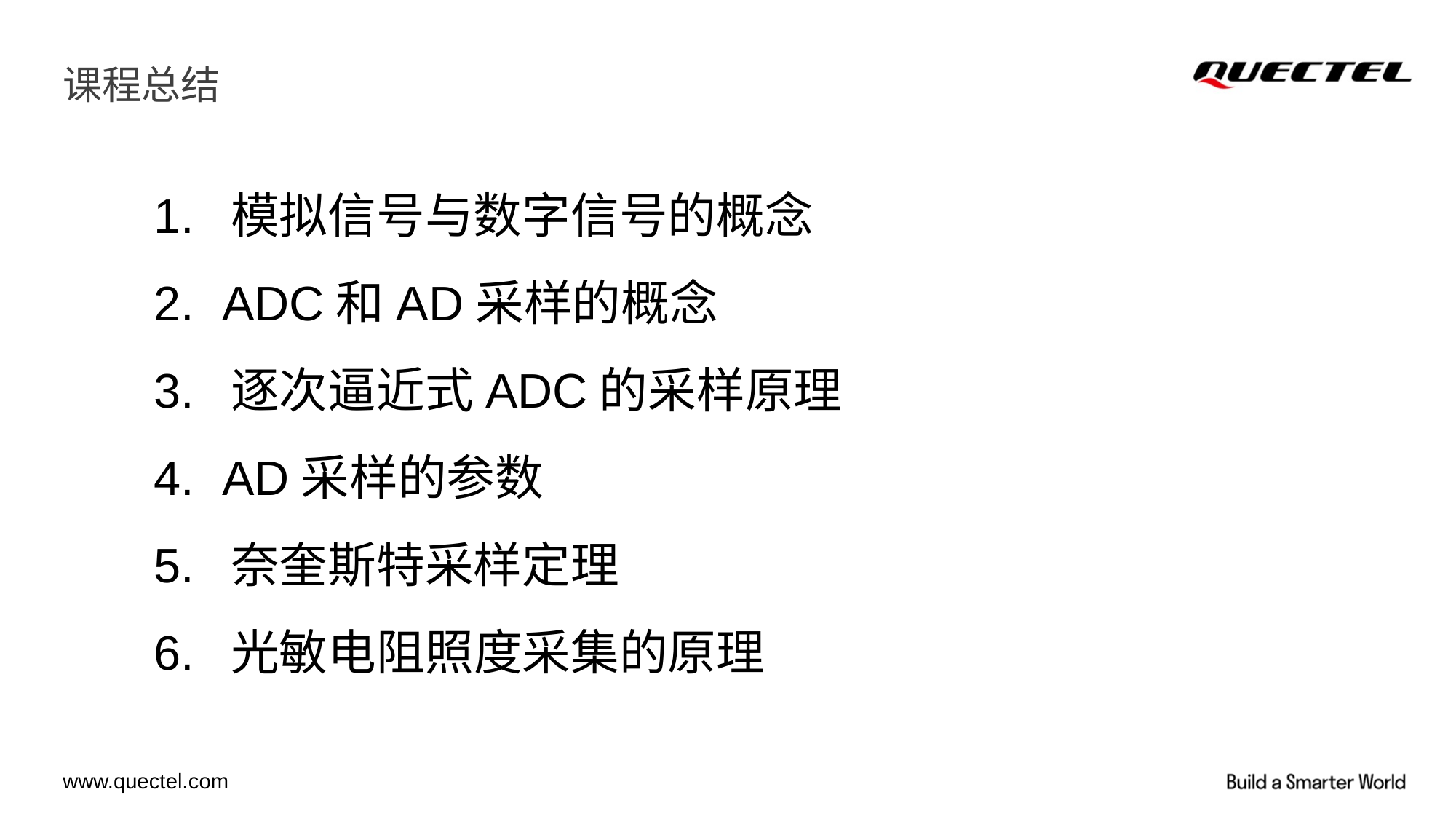

# 课程总结
 模拟信号与数字信号的概念
 ADC和AD采样的概念
 逐次逼近式ADC的采样原理
 AD采样的参数
 奈奎斯特采样定理
 光敏电阻照度采集的原理